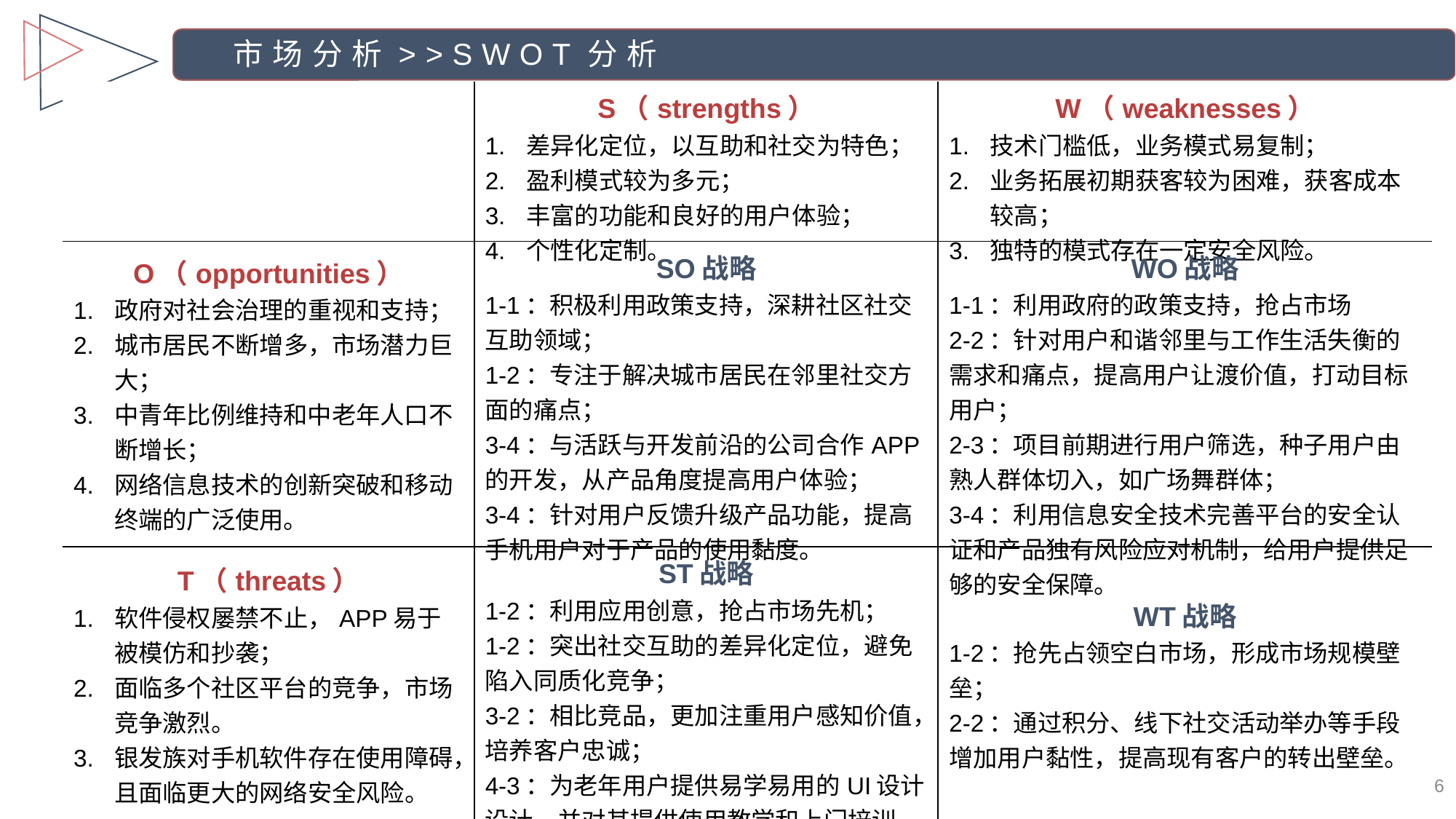

市场分析>>SWOT分析
|  | S（strengths） 差异化定位，以互助和社交为特色； 盈利模式较为多元； 丰富的功能和良好的用户体验； 个性化定制。 | W（weaknesses） 技术门槛低，业务模式易复制； 业务拓展初期获客较为困难，获客成本较高； 独特的模式存在一定安全风险。 |
| --- | --- | --- |
| O（opportunities） 政府对社会治理的重视和支持； 城市居民不断增多，市场潜力巨大； 中青年比例维持和中老年人口不断增长； 网络信息技术的创新突破和移动终端的广泛使用。 | SO战略 1-1：积极利用政策支持，深耕社区社交互助领域； 1-2：专注于解决城市居民在邻里社交方面的痛点； 3-4：与活跃与开发前沿的公司合作APP的开发，从产品角度提高用户体验； 3-4：针对用户反馈升级产品功能，提高手机用户对于产品的使用黏度。 | WO战略 1-1：利用政府的政策支持，抢占市场 2-2：针对用户和谐邻里与工作生活失衡的需求和痛点，提高用户让渡价值，打动目标用户； 2-3：项目前期进行用户筛选，种子用户由熟人群体切入，如广场舞群体； 3-4：利用信息安全技术完善平台的安全认证和产品独有风险应对机制，给用户提供足够的安全保障。 |
| T（threats） 软件侵权屡禁不止，APP易于被模仿和抄袭； 面临多个社区平台的竞争，市场竞争激烈。 银发族对手机软件存在使用障碍，且面临更大的网络安全风险。 | ST战略 1-2：利用应用创意，抢占市场先机； 1-2：突出社交互助的差异化定位，避免陷入同质化竞争； 3-2：相比竞品，更加注重用户感知价值，培养客户忠诚； 4-3：为老年用户提供易学易用的UI设计设计，并对其提供使用教学和上门培训。 | WT战略 1-2：抢先占领空白市场，形成市场规模壁垒； 2-2：通过积分、线下社交活动举办等手段增加用户黏性，提高现有客户的转出壁垒。 |
6